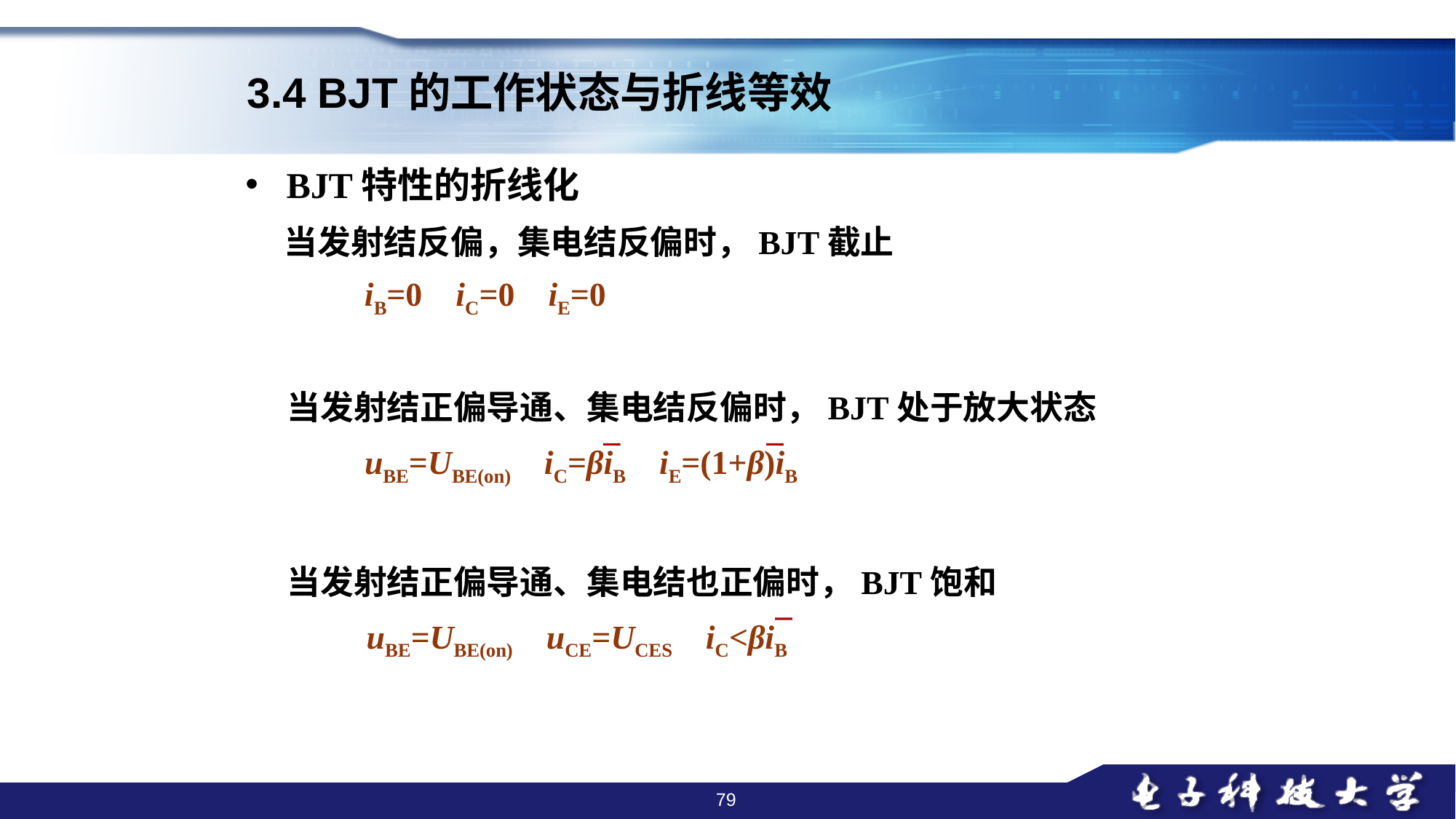

3.4 BJT的工作状态与折线等效
BJT特性的折线化
当发射结反偏，集电结反偏时，BJT截止
iB=0    iC=0    iE=0
当发射结正偏导通、集电结反偏时，BJT处于放大状态
uBE=UBE(on)    iC=βiB    iE=(1+β)iB

当发射结正偏导通、集电结也正偏时，BJT饱和
uBE=UBE(on)    uCE=UCES    iC<βiB

79